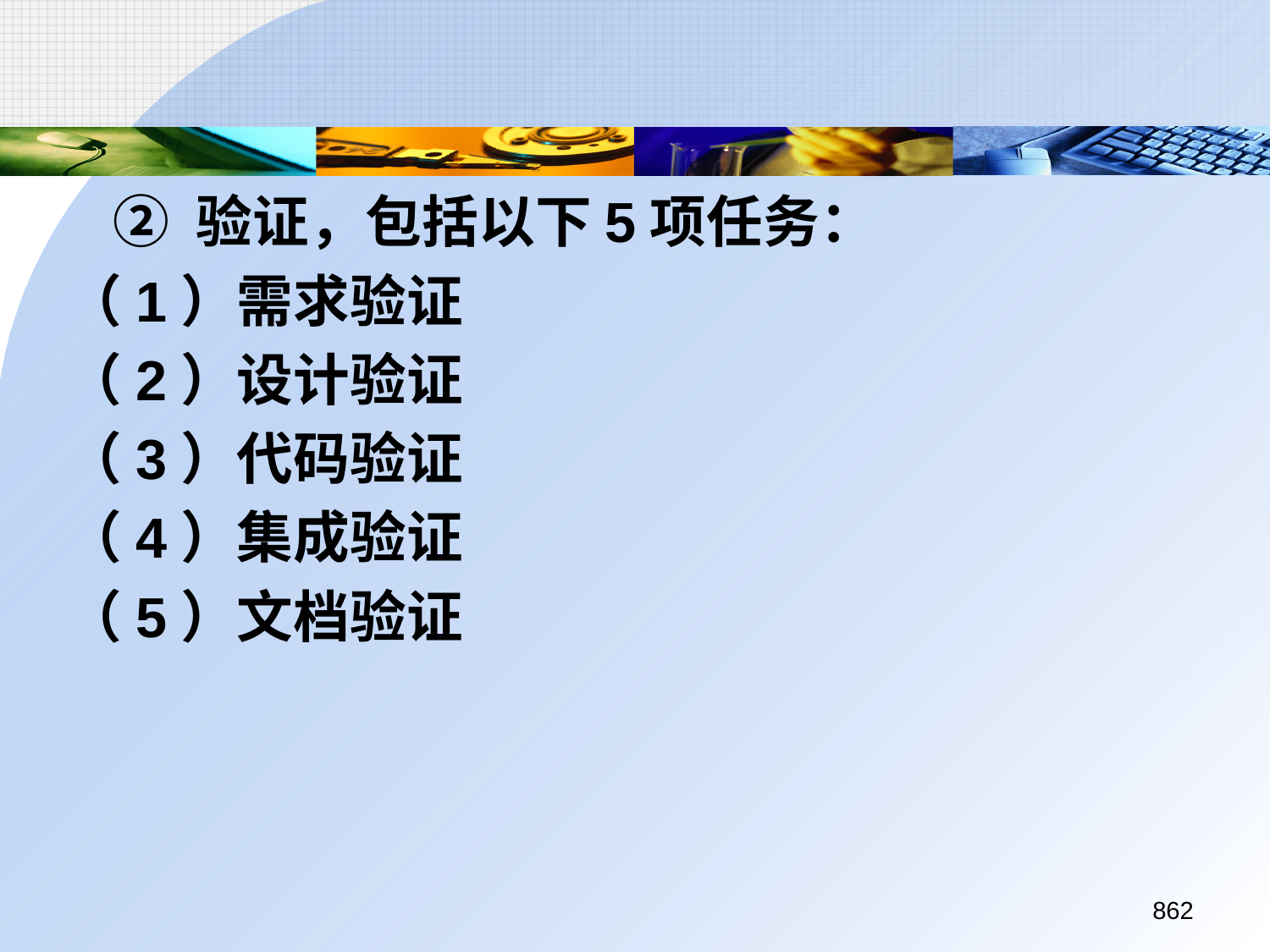

② 验证，包括以下5项任务：
（1）需求验证
（2）设计验证
（3）代码验证
（4）集成验证
（5）文档验证

862